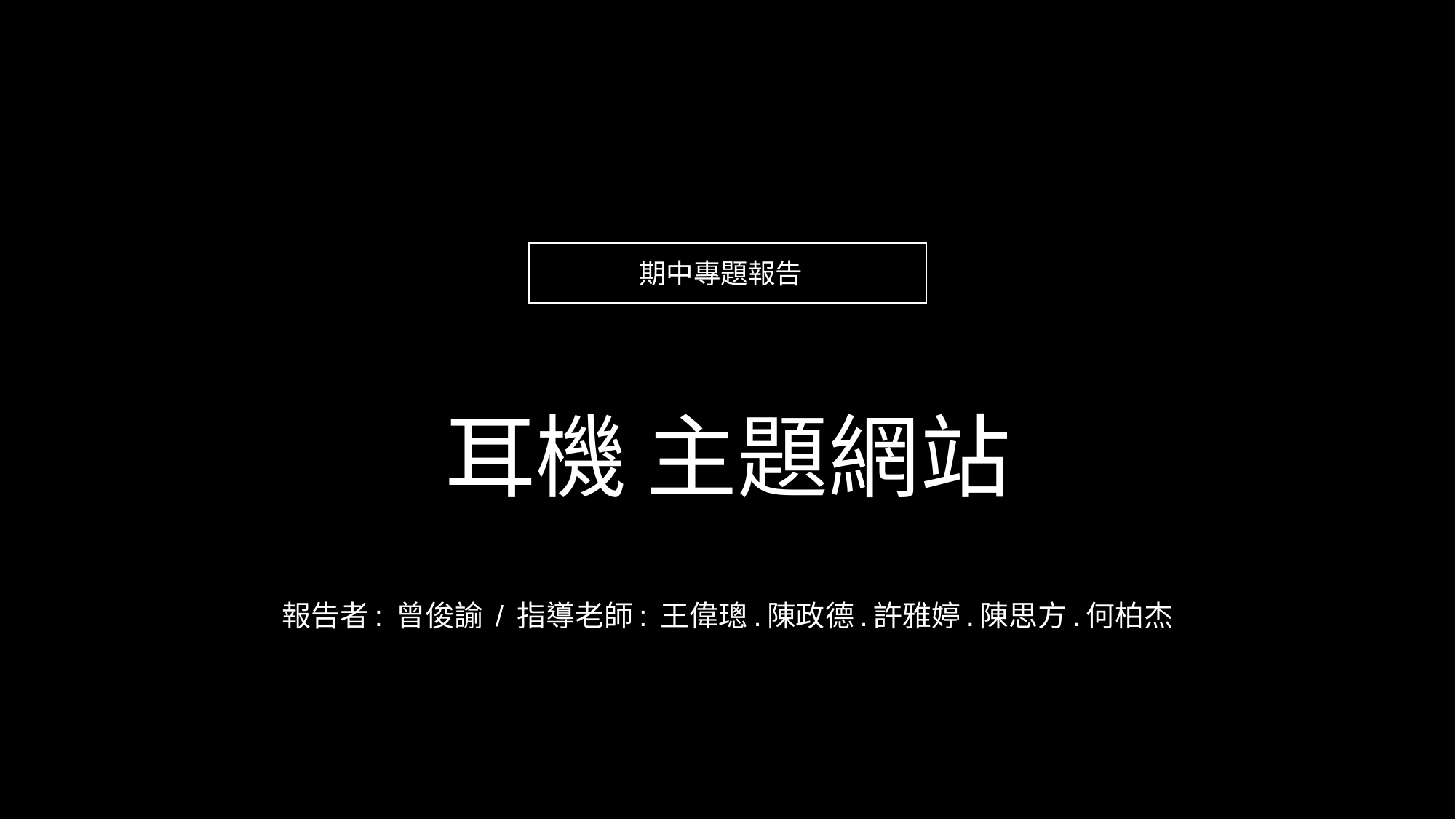

期中專題報告
耳機 主題網站
報告者: 曾俊諭 / 指導老師: 王偉璁.陳政德.許雅婷.陳思方.何柏杰